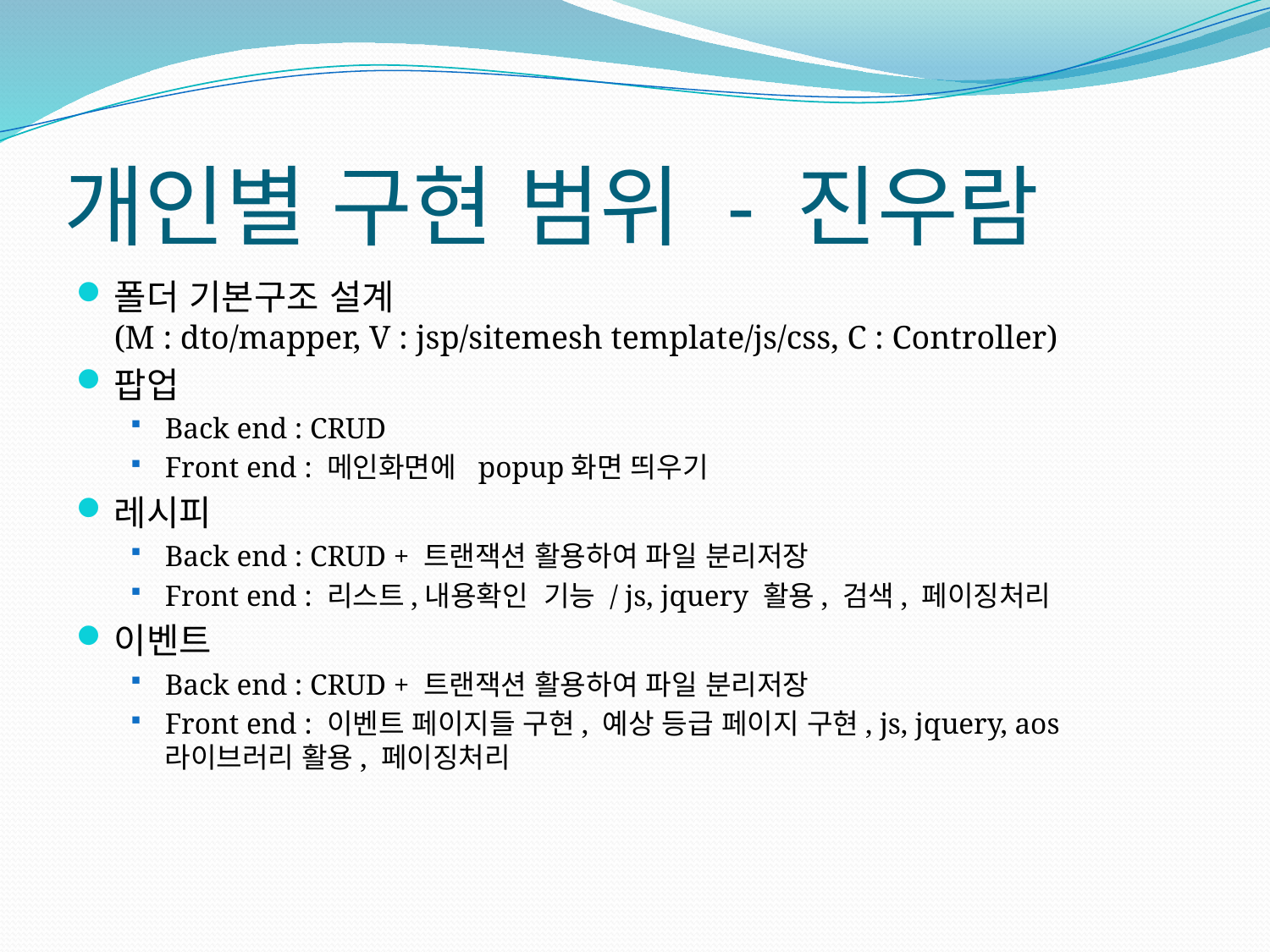

# 개인별 구현 범위 - 진우람
폴더 기본구조 설계
(M : dto/mapper, V : jsp/sitemesh template/js/css, C : Controller)
팝업
Back end : CRUD
Front end : 메인화면에  popup화면 띄우기
레시피
Back end : CRUD + 트랜잭션 활용하여 파일 분리저장
Front end : 리스트,내용확인  기능 / js, jquery 활용, 검색, 페이징처리
이벤트
Back end : CRUD + 트랜잭션 활용하여 파일 분리저장
Front end : 이벤트 페이지들 구현, 예상 등급 페이지 구현, js, jquery, aos 라이브러리 활용, 페이징처리